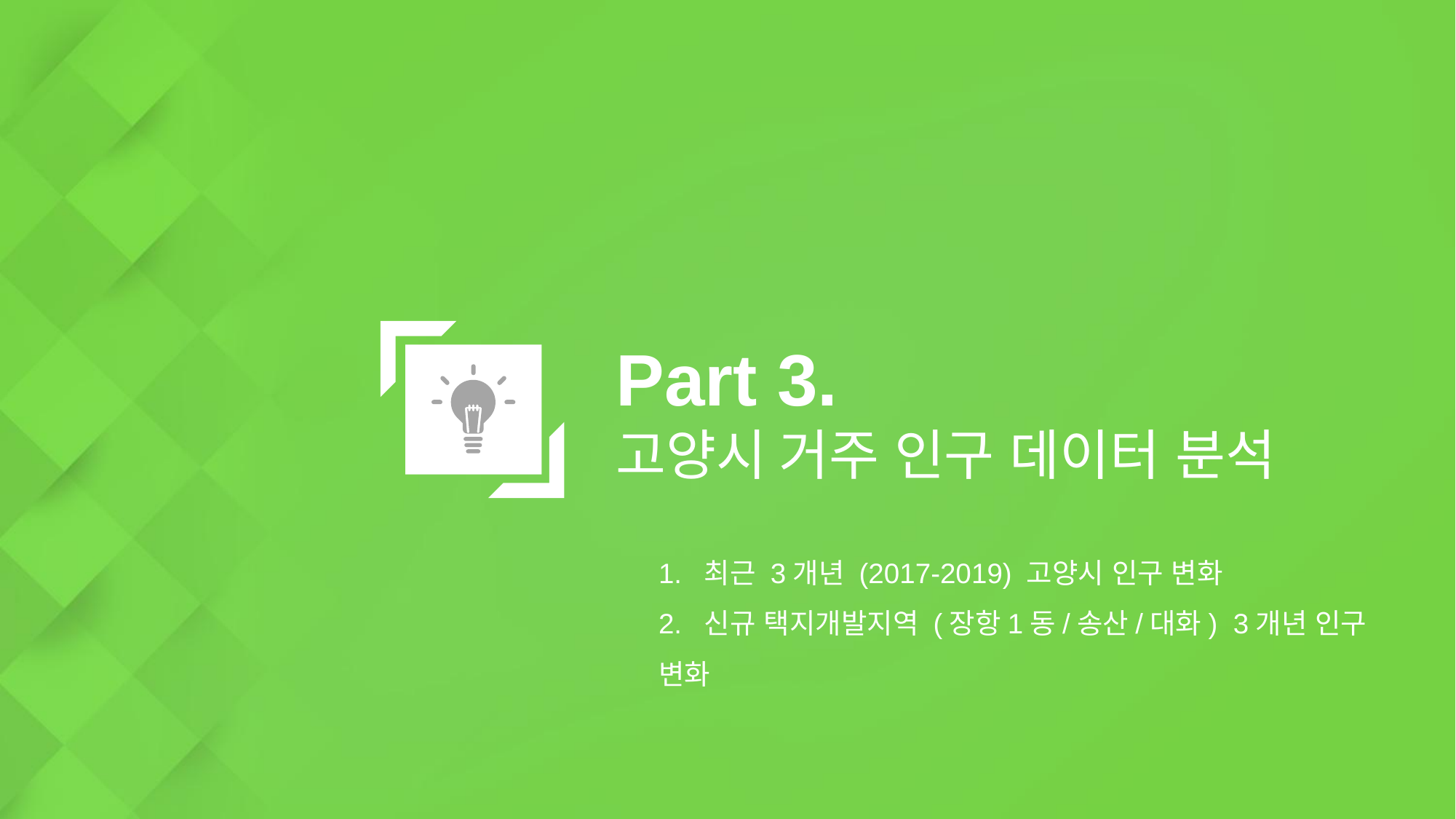

Part 3.
고양시 거주 인구 데이터 분석
1.  최근 3개년 (2017-2019) 고양시 인구 변화
2.  신규 택지개발지역 (장항1동/송산/대화)  3개년 인구 변화